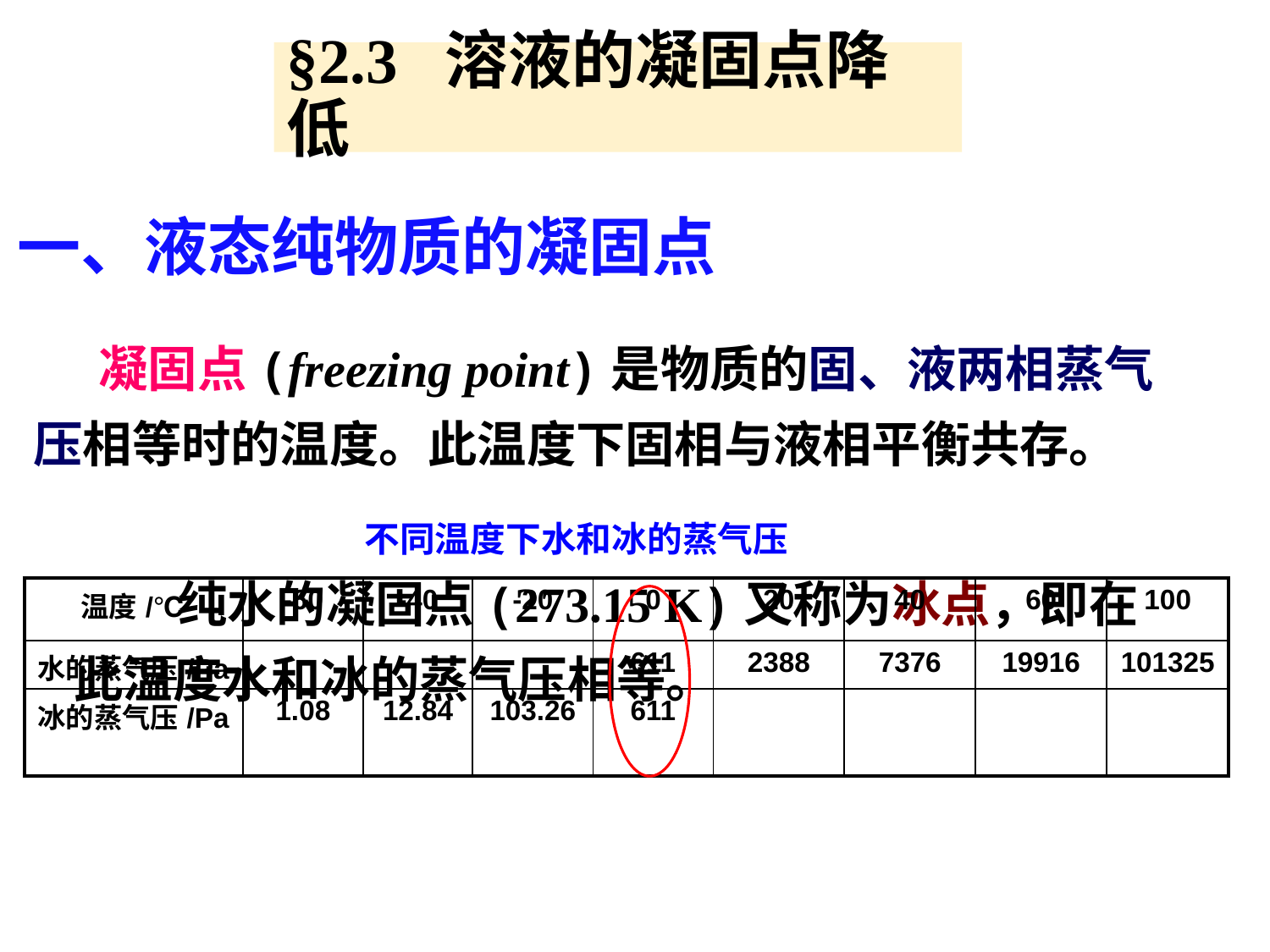

# §2.3  溶液的凝固点降低
一、液态纯物质的凝固点
    凝固点(freezing point)是物质的固、液两相蒸气压相等时的温度。此温度下固相与液相平衡共存。
不同温度下水和冰的蒸气压
       纯水的凝固点(273.15 K)又称为冰点，即在此温度水和冰的蒸气压相等。
| 温度/℃ | -60 | -40 | -20 | 0 | 20 | 40 | 60 | 100 |
| --- | --- | --- | --- | --- | --- | --- | --- | --- |
| 水的蒸气压/Pa |  |  |  | 611 | 2388 | 7376 | 19916 | 101325 |
| 冰的蒸气压/Pa | 1.08 | 12.84 | 103.26 | 611 |  |  |  |  |

29
29